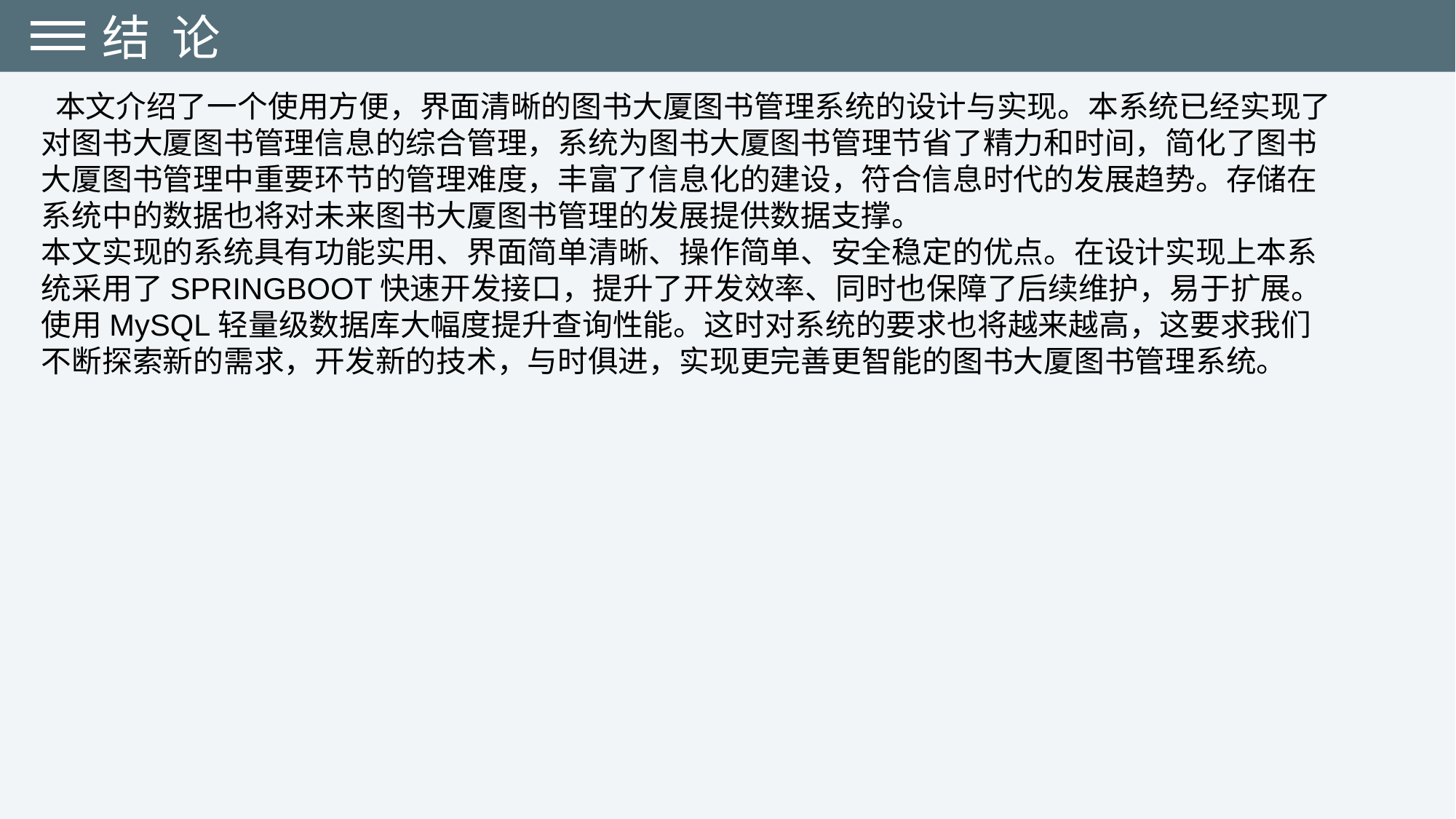

结  论
 本文介绍了一个使用方便，界面清晰的图书大厦图书管理系统的设计与实现。本系统已经实现了对图书大厦图书管理信息的综合管理，系统为图书大厦图书管理节省了精力和时间，简化了图书大厦图书管理中重要环节的管理难度，丰富了信息化的建设，符合信息时代的发展趋势。存储在系统中的数据也将对未来图书大厦图书管理的发展提供数据支撑。
本文实现的系统具有功能实用、界面简单清晰、操作简单、安全稳定的优点。在设计实现上本系统采用了SPRINGBOOT快速开发接口，提升了开发效率、同时也保障了后续维护，易于扩展。使用MySQL轻量级数据库大幅度提升查询性能。这时对系统的要求也将越来越高，这要求我们不断探索新的需求，开发新的技术，与时俱进，实现更完善更智能的图书大厦图书管理系统。